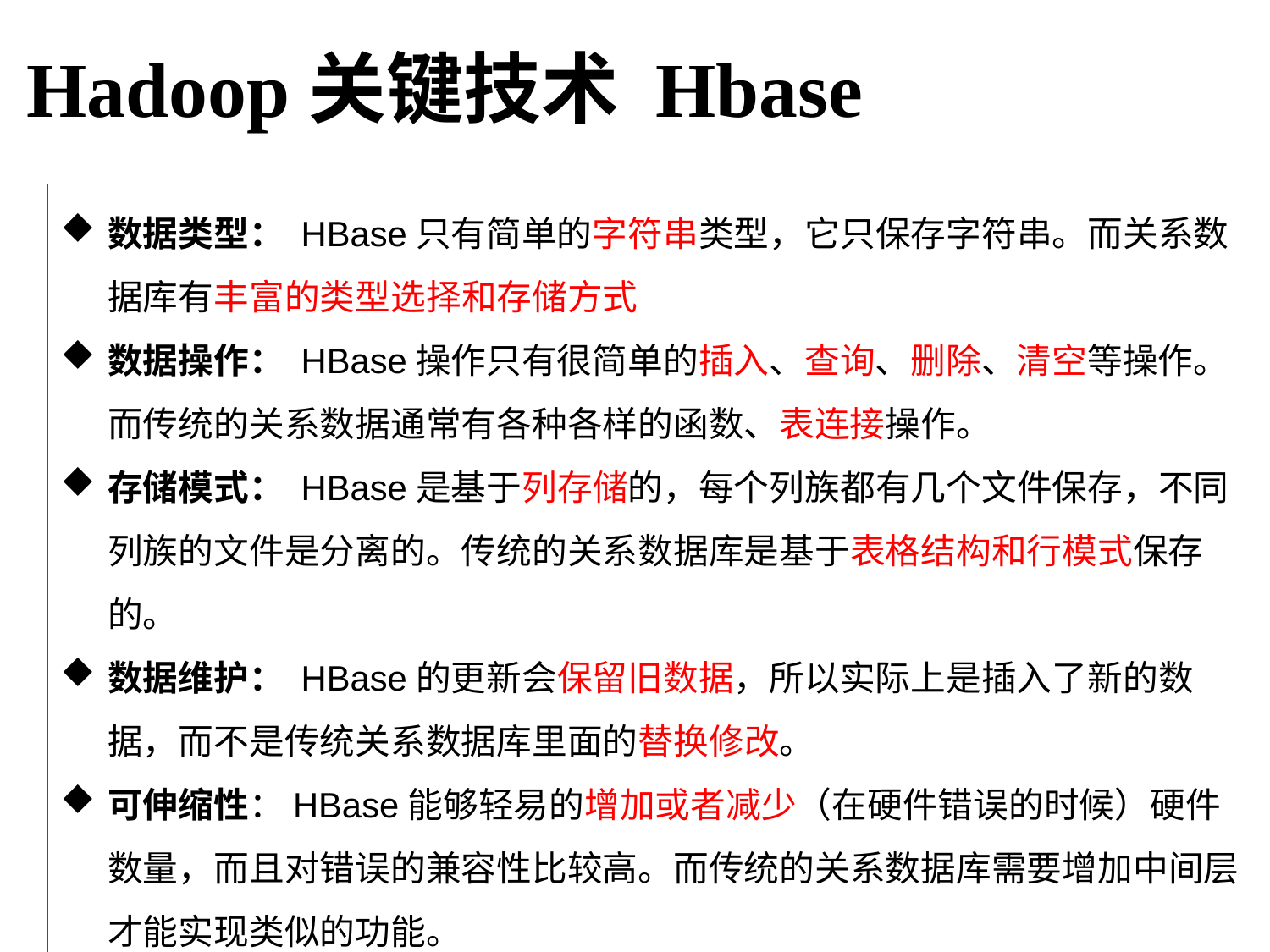

Hadoop关键技术 Hbase

数据类型： HBase只有简单的字符串类型，它只保存字符串。而关系数据库有丰富的类型选择和存储方式
数据操作： HBase操作只有很简单的插入、查询、删除、清空等操作。而传统的关系数据通常有各种各样的函数、表连接操作。
存储模式： HBase是基于列存储的，每个列族都有几个文件保存，不同列族的文件是分离的。传统的关系数据库是基于表格结构和行模式保存的。
数据维护： HBase的更新会保留旧数据，所以实际上是插入了新的数据，而不是传统关系数据库里面的替换修改。
可伸缩性：HBase能够轻易的增加或者减少（在硬件错误的时候）硬件数量，而且对错误的兼容性比较高。而传统的关系数据库需要增加中间层才能实现类似的功能。